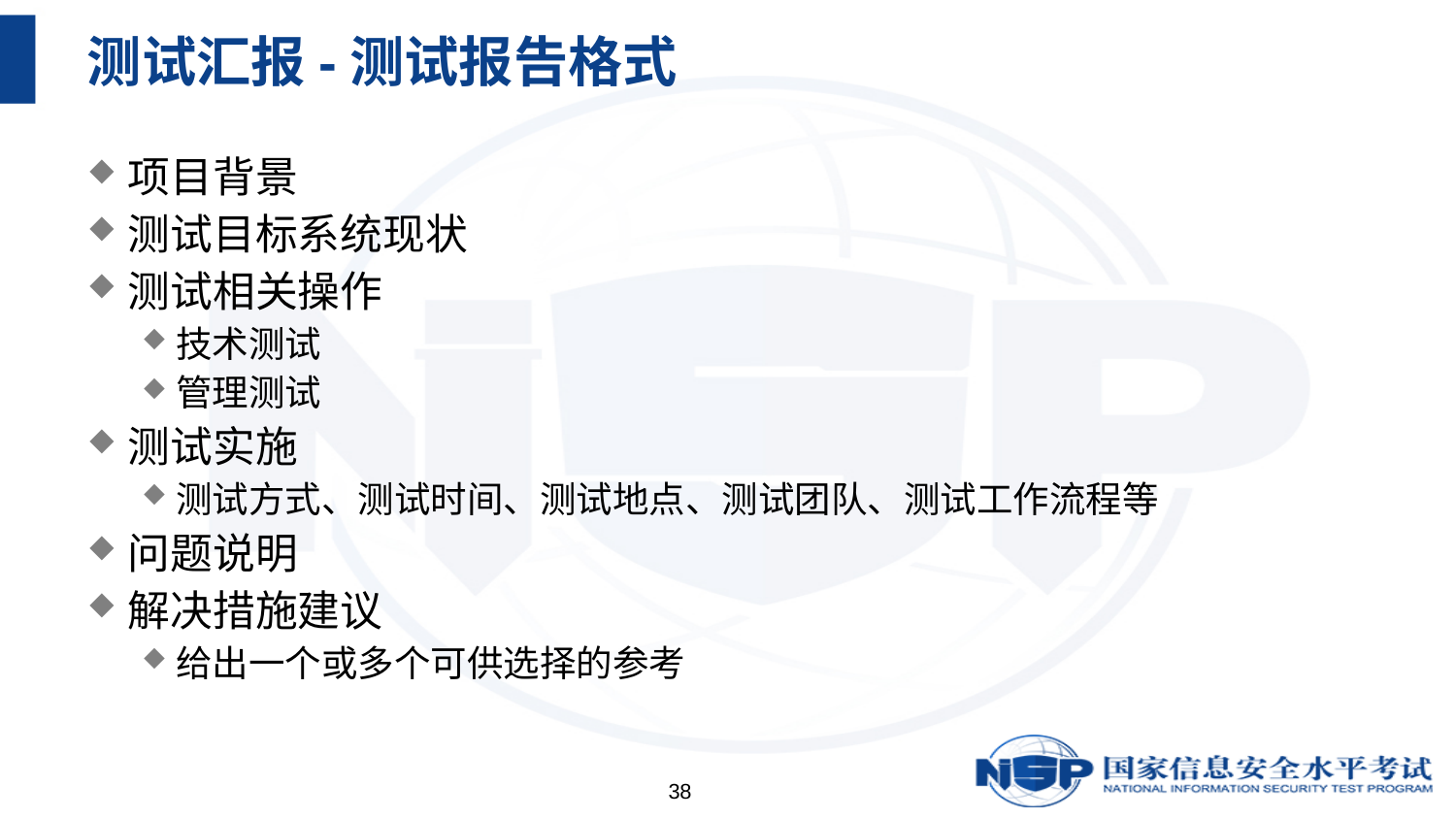

# 测试汇报-测试报告格式
项目背景
测试目标系统现状
测试相关操作
技术测试
管理测试
测试实施
测试方式、测试时间、测试地点、测试团队、测试工作流程等
问题说明
解决措施建议
给出一个或多个可供选择的参考